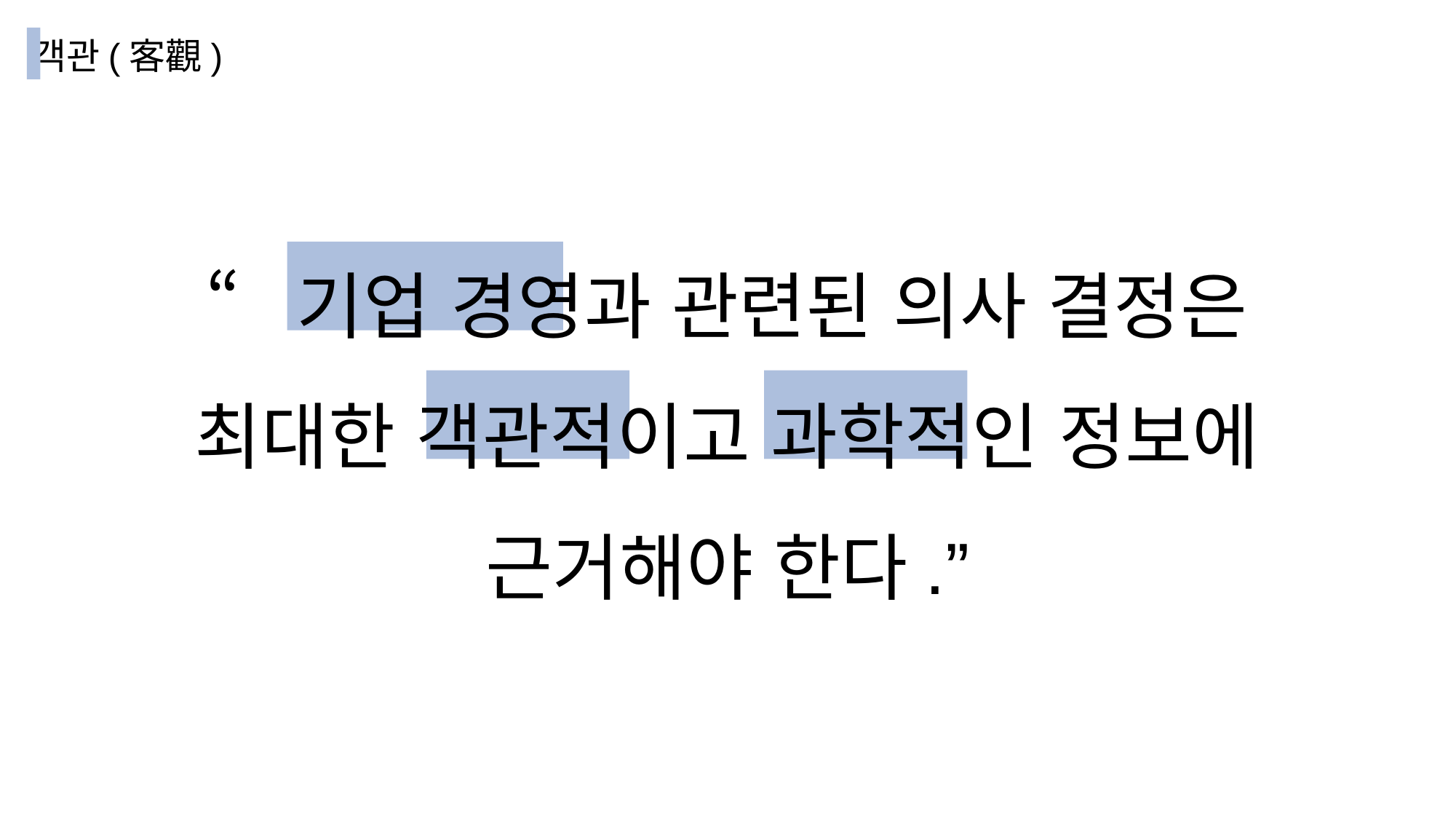

객관(客觀)
“기업 경영과 관련된 의사 결정은
최대한 객관적이고 과학적인 정보에
근거해야 한다.”